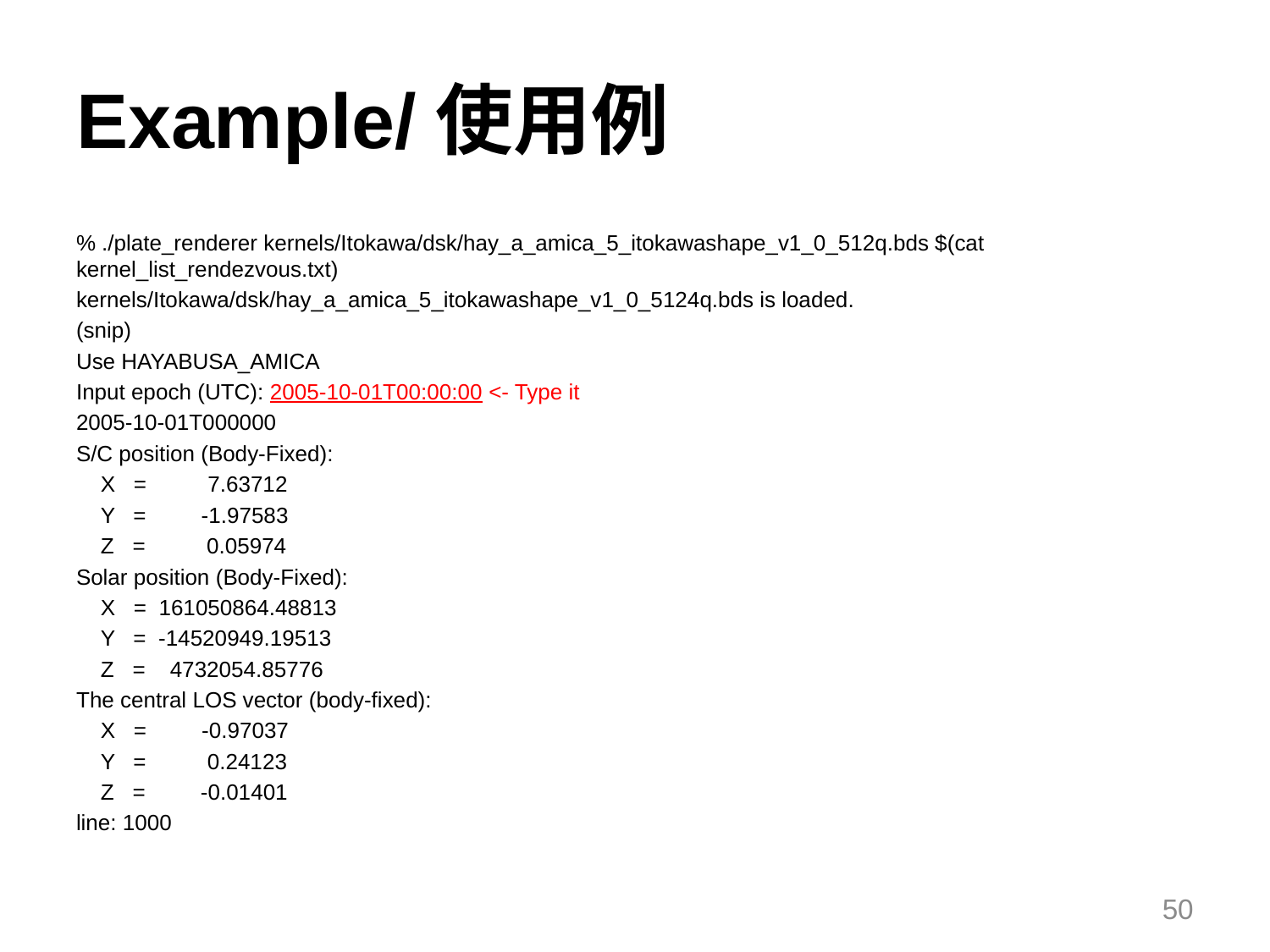

# Example/使用例
% ./plate_renderer kernels/Itokawa/dsk/hay_a_amica_5_itokawashape_v1_0_512q.bds $(cat kernel_list_rendezvous.txt)
kernels/Itokawa/dsk/hay_a_amica_5_itokawashape_v1_0_5124q.bds is loaded.
(snip)
Use HAYABUSA_AMICA
Input epoch (UTC): 2005-10-01T00:00:00 <- Type it
2005-10-01T000000
S/C position (Body-Fixed):
    X   =          7.63712
    Y   =         -1.97583
    Z   =          0.05974
Solar position (Body-Fixed):
    X   =  161050864.48813
    Y   =  -14520949.19513
    Z   =    4732054.85776
The central LOS vector (body-fixed):
    X   =         -0.97037
    Y   =          0.24123
    Z   =         -0.01401
line: 1000

50